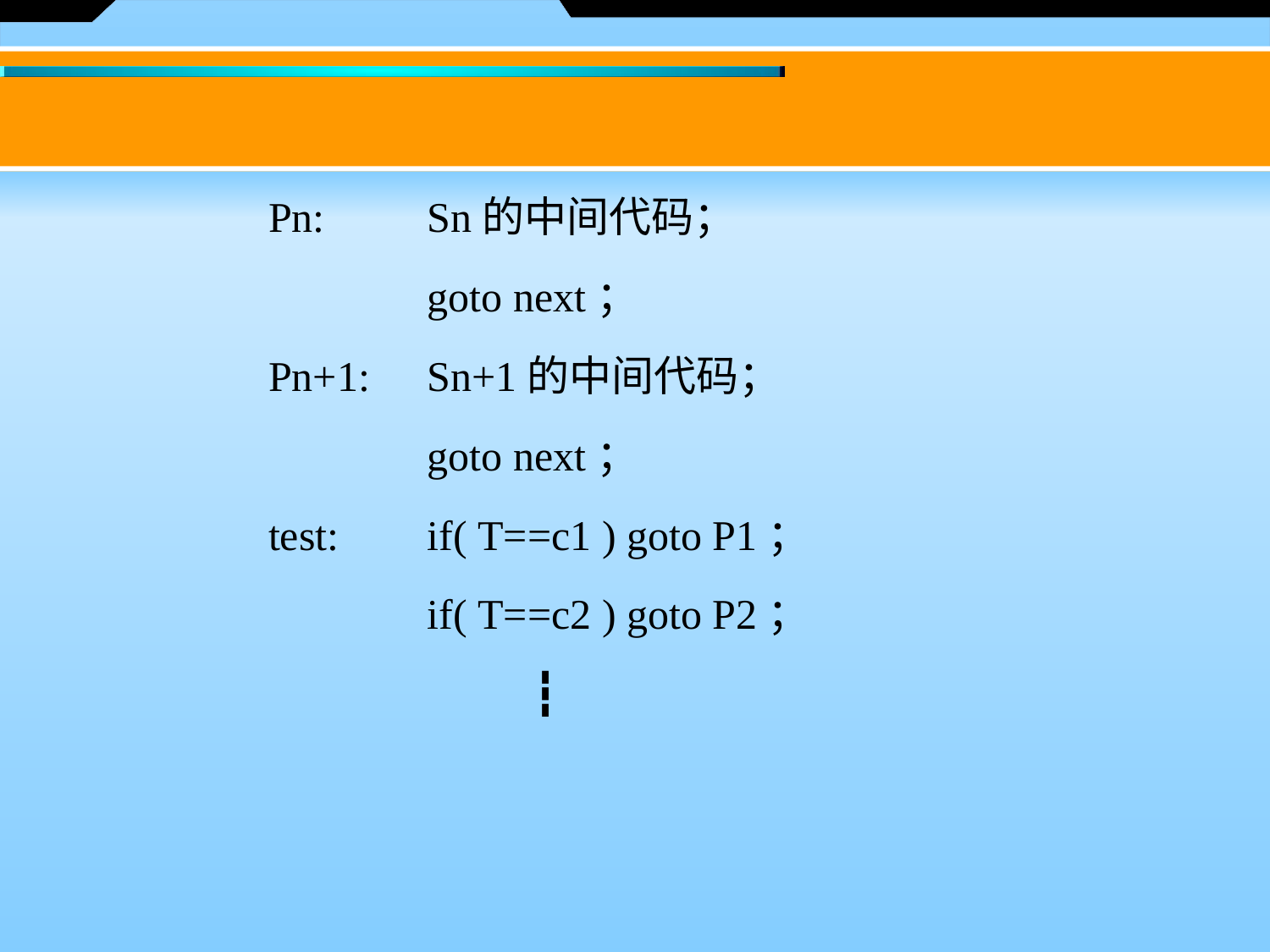

Pn:     	Sn的中间代码；
           		            goto next；
	         Pn+1:    	Sn+1的中间代码；
           		            goto next；
	         test:     	if( T==c1 ) goto P1；
           	        	            if( T==c2 ) goto P2；
                                              ┇